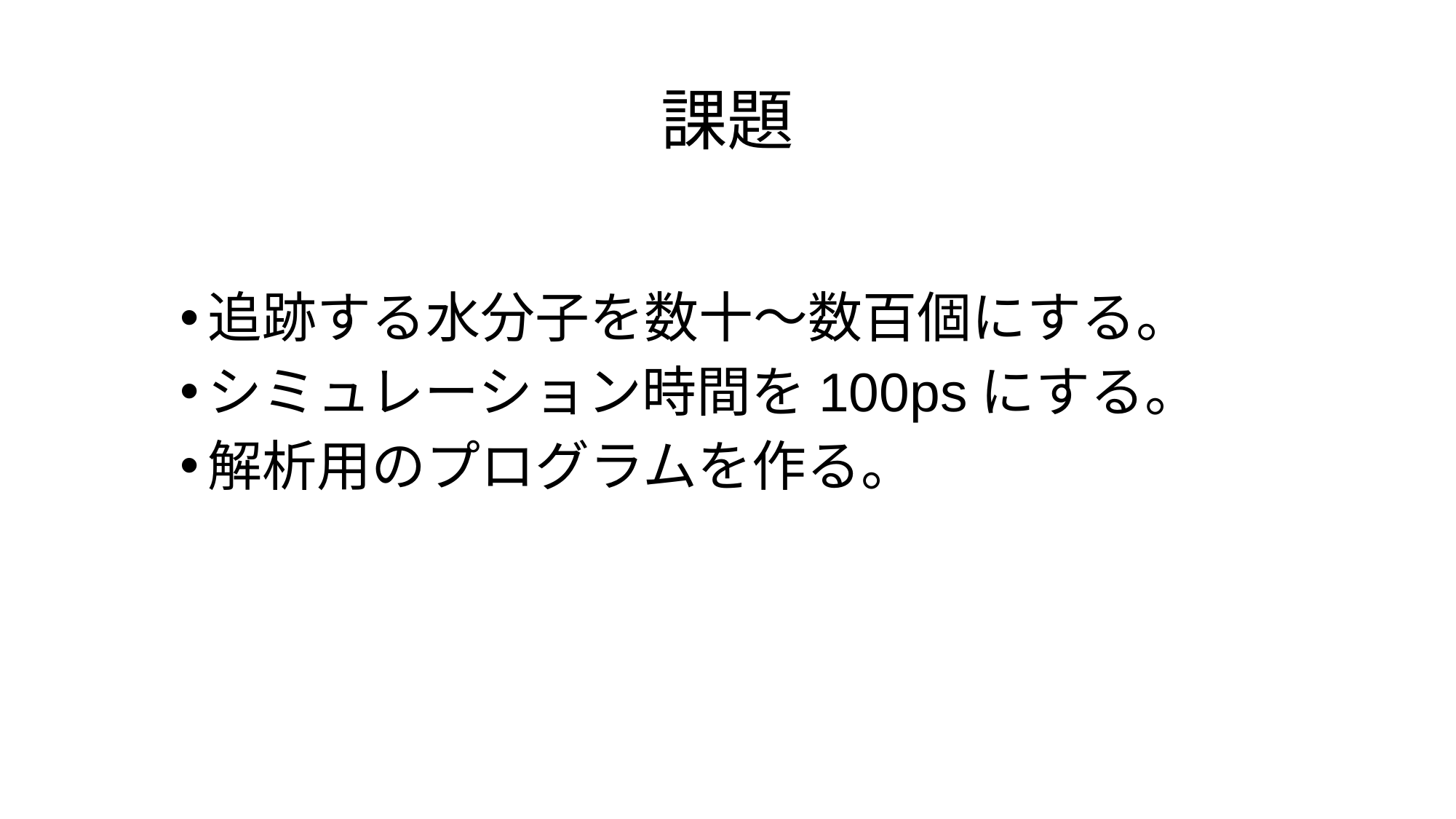

# 課題
追跡する水分子を数十～数百個にする。
シミュレーション時間を100psにする。
解析用のプログラムを作る。